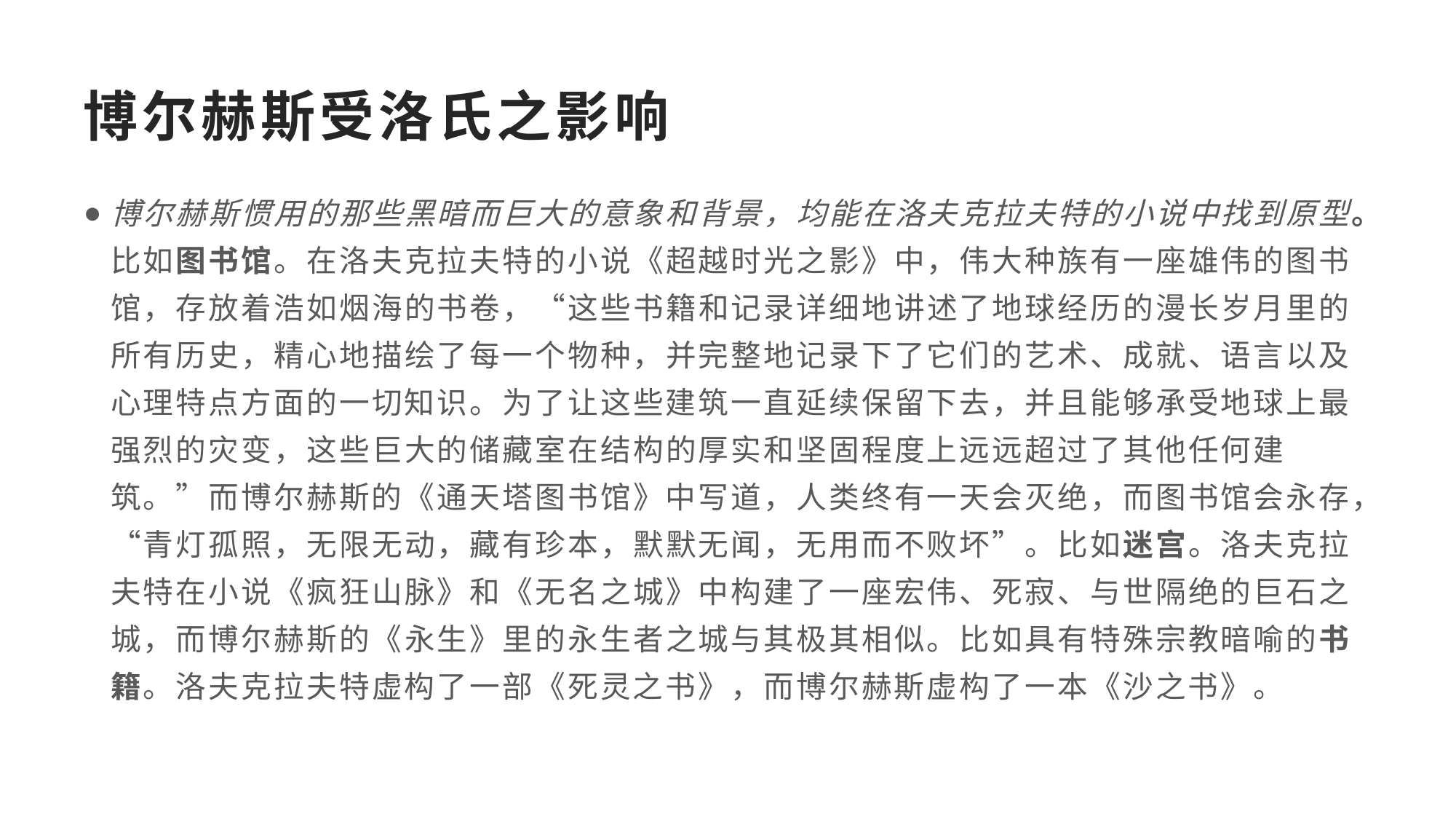

# 博尔赫斯受洛氏之影响
博尔赫斯惯用的那些黑暗而巨大的意象和背景，均能在洛夫克拉夫特的小说中找到原型。比如图书馆。在洛夫克拉夫特的小说《超越时光之影》中，伟大种族有一座雄伟的图书馆，存放着浩如烟海的书卷，“这些书籍和记录详细地讲述了地球经历的漫长岁月里的所有历史，精心地描绘了每一个物种，并完整地记录下了它们的艺术、成就、语言以及心理特点方面的一切知识。为了让这些建筑一直延续保留下去，并且能够承受地球上最强烈的灾变，这些巨大的储藏室在结构的厚实和坚固程度上远远超过了其他任何建筑。”而博尔赫斯的《通天塔图书馆》中写道，人类终有一天会灭绝，而图书馆会永存，“青灯孤照，无限无动，藏有珍本，默默无闻，无用而不败坏”。比如迷宫。洛夫克拉夫特在小说《疯狂山脉》和《无名之城》中构建了一座宏伟、死寂、与世隔绝的巨石之城，而博尔赫斯的《永生》里的永生者之城与其极其相似。比如具有特殊宗教暗喻的书籍。洛夫克拉夫特虚构了一部《死灵之书》，而博尔赫斯虚构了一本《沙之书》。